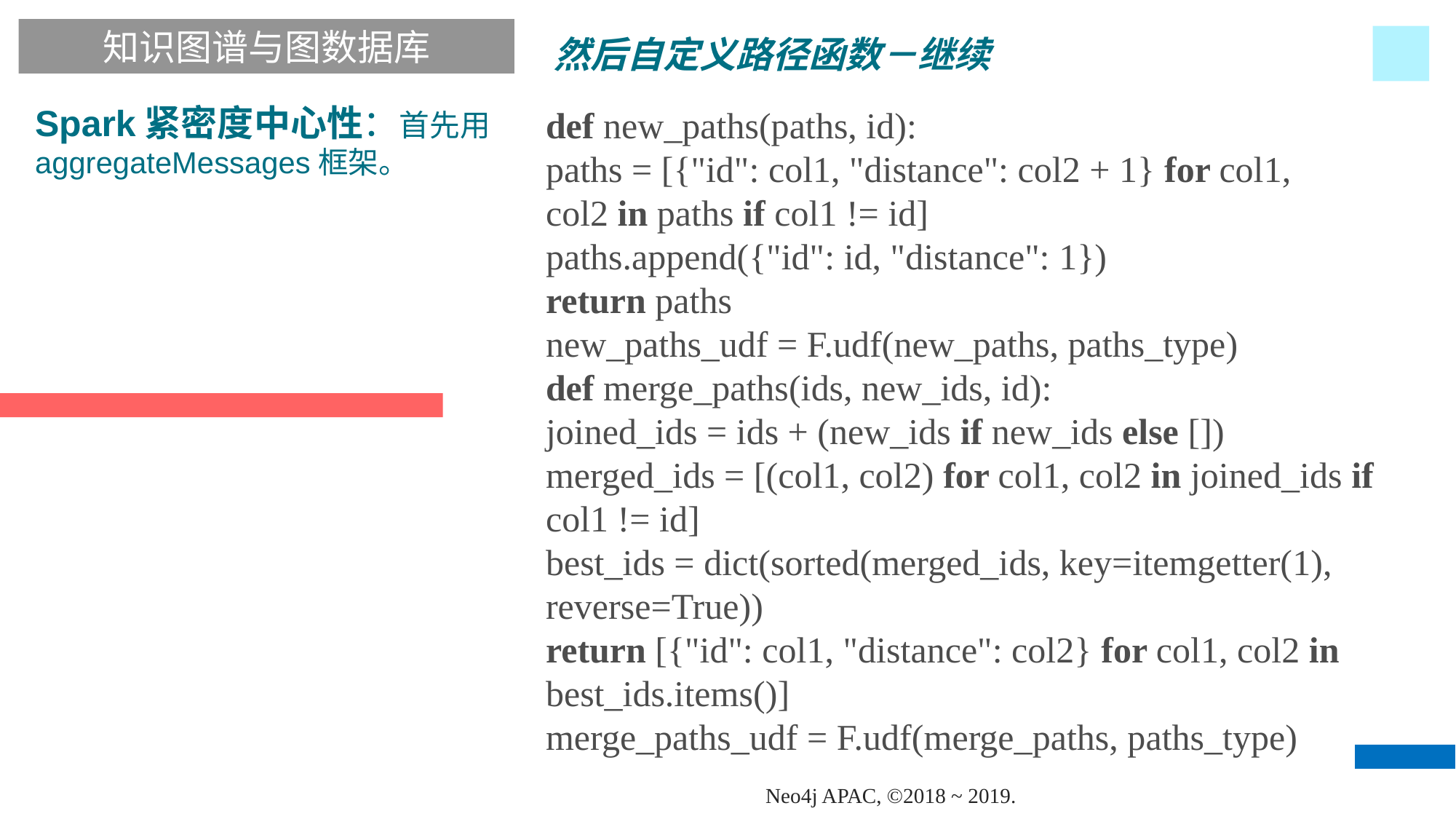

知识图谱与图数据库
然后自定义路径函数－继续

Spark紧密度中心性：首先用aggregateMessages框架。
def new_paths(paths, id):
paths = [{"id": col1, "distance": col2 + 1} for col1,
col2 in paths if col1 != id]
paths.append({"id": id, "distance": 1})
return paths
new_paths_udf = F.udf(new_paths, paths_type)
def merge_paths(ids, new_ids, id):
joined_ids = ids + (new_ids if new_ids else [])
merged_ids = [(col1, col2) for col1, col2 in joined_ids if col1 != id]
best_ids = dict(sorted(merged_ids, key=itemgetter(1), reverse=True))
return [{"id": col1, "distance": col2} for col1, col2 in best_ids.items()]
merge_paths_udf = F.udf(merge_paths, paths_type)